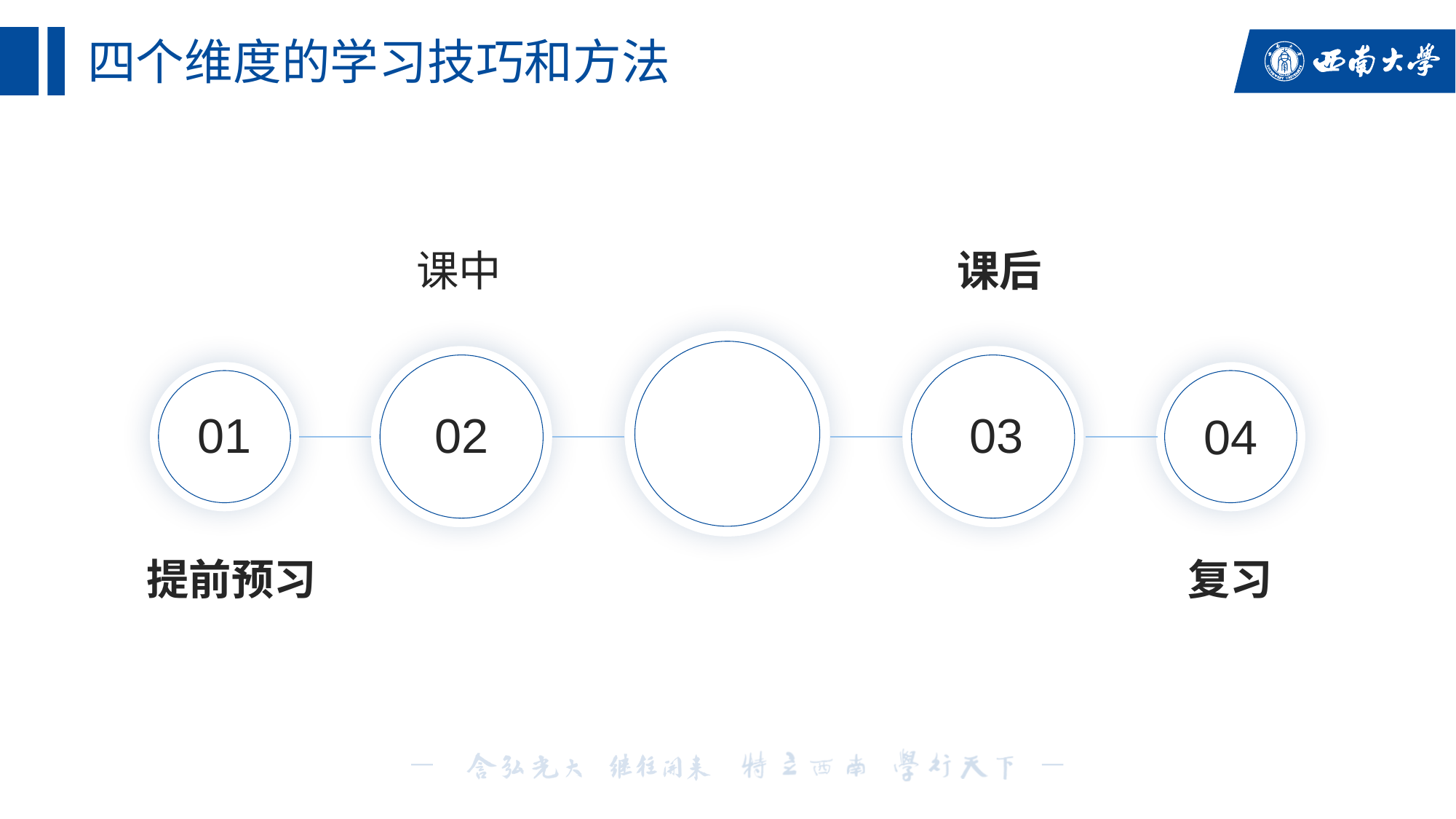

# 四个维度的学习技巧和方法
课中
课后

02
03
01
04
提前预习
复习